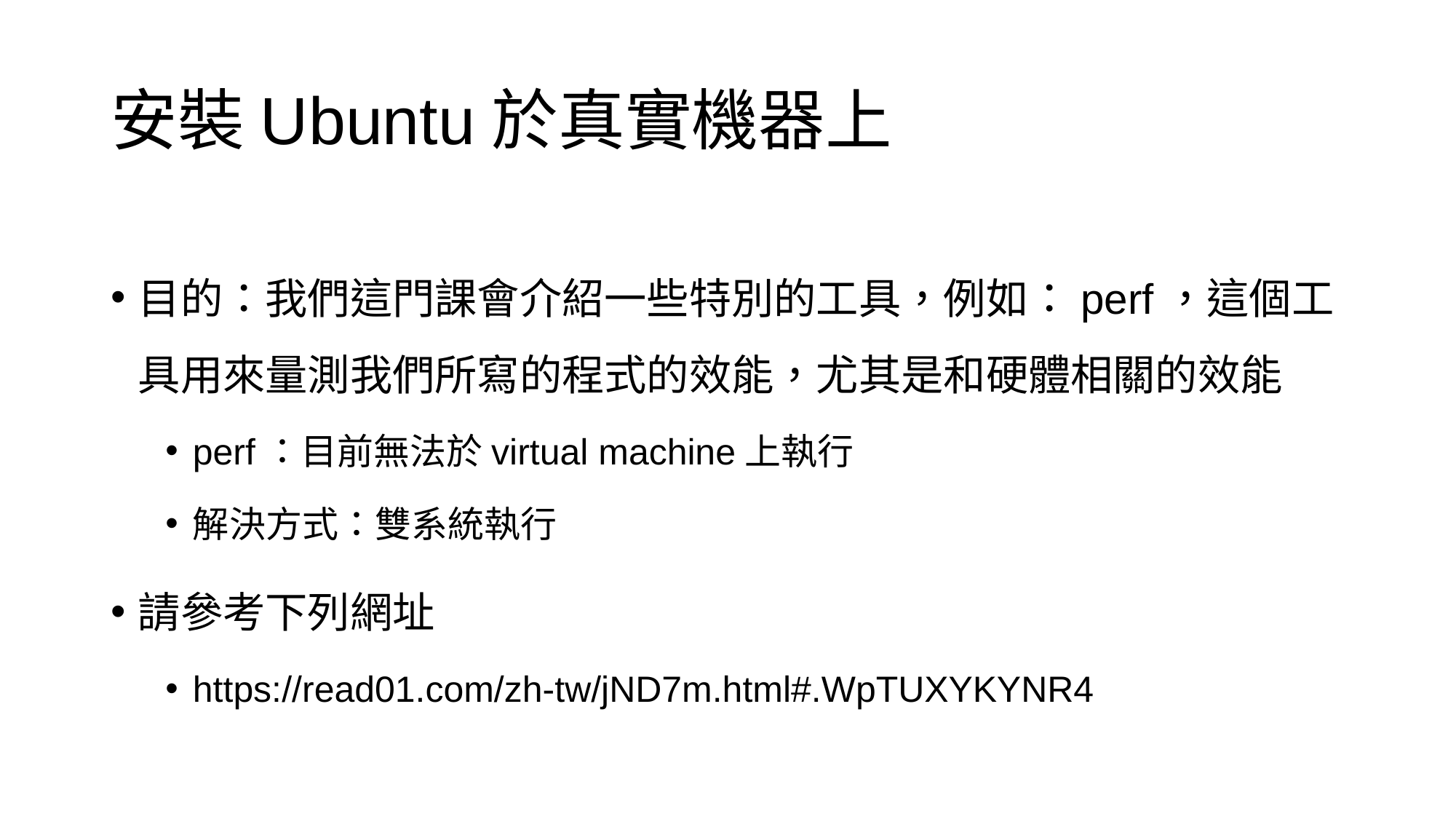

# 安裝Ubuntu於真實機器上
目的：我們這門課會介紹一些特別的工具，例如：perf，這個工具用來量測我們所寫的程式的效能，尤其是和硬體相關的效能
perf：目前無法於virtual machine上執行
解決方式：雙系統執行
請參考下列網址
https://read01.com/zh-tw/jND7m.html#.WpTUXYKYNR4